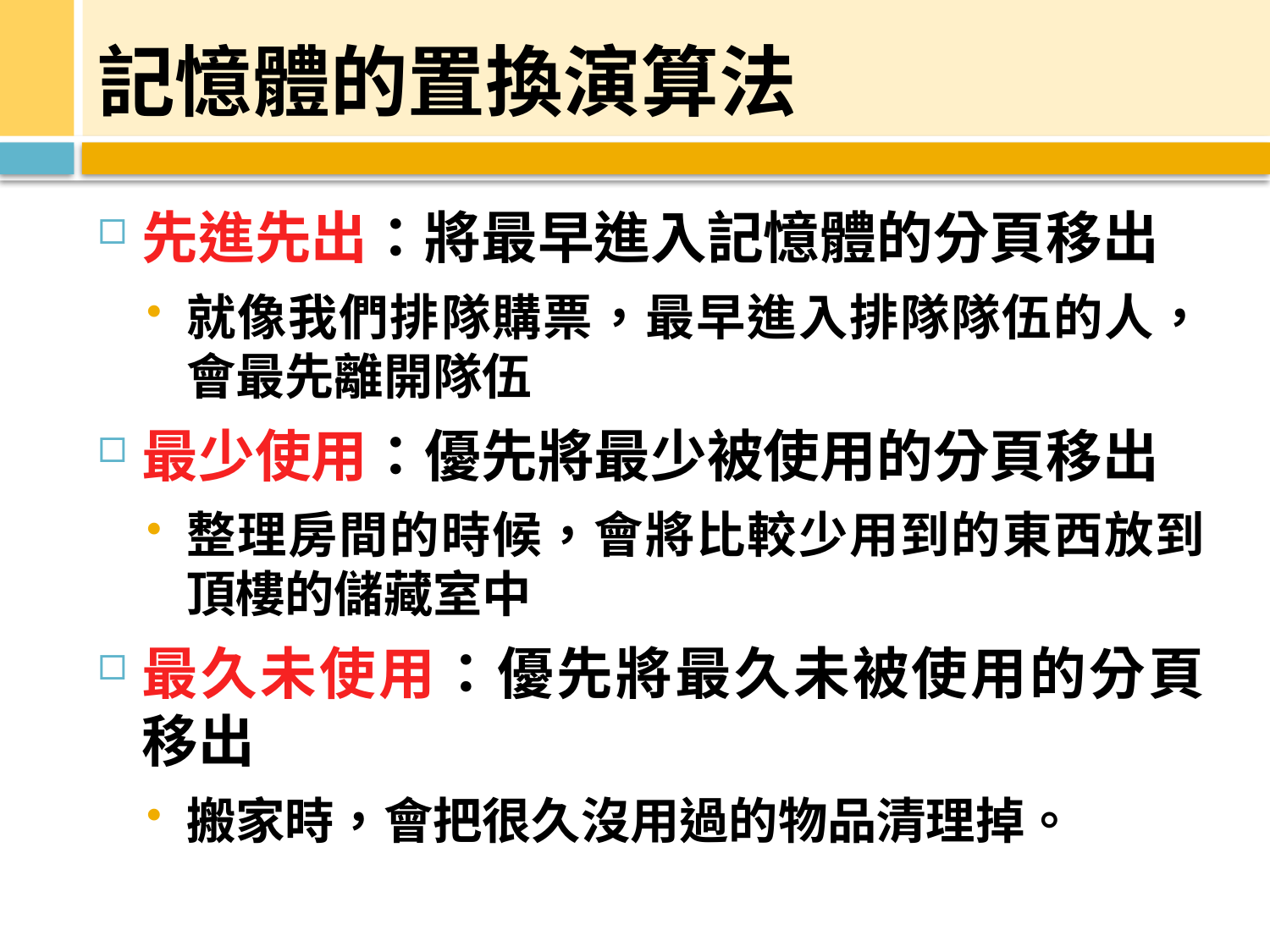

# 記憶體的置換演算法
先進先出：將最早進入記憶體的分頁移出
就像我們排隊購票，最早進入排隊隊伍的人，會最先離開隊伍
最少使用：優先將最少被使用的分頁移出
整理房間的時候，會將比較少用到的東西放到頂樓的儲藏室中
最久未使用：優先將最久未被使用的分頁移出
搬家時，會把很久沒用過的物品清理掉。